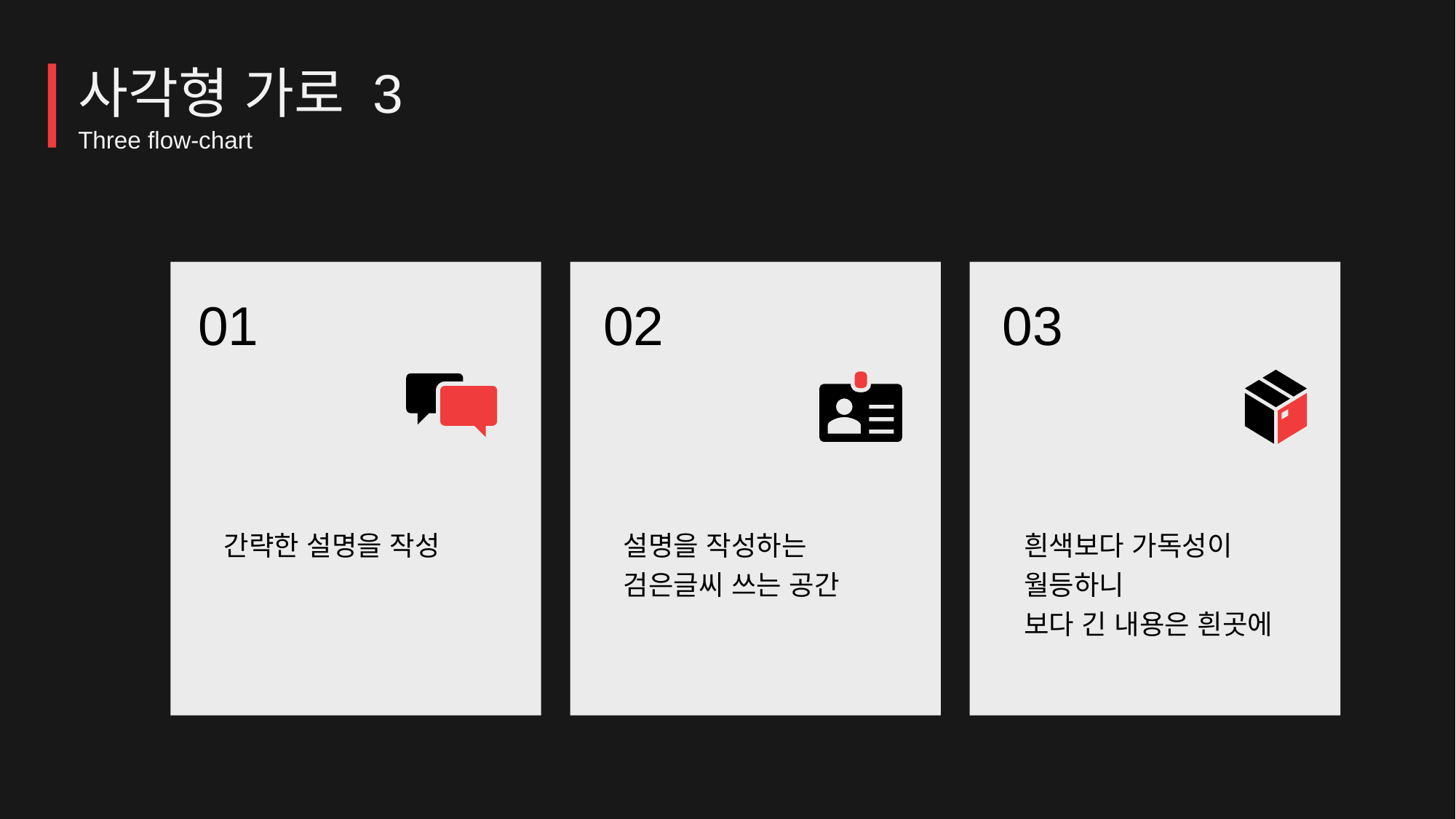

사각형 가로 3
Three flow-chart

01
02
03

간략한 설명을 작성
설명을 작성하는
검은글씨 쓰는 공간
흰색보다 가독성이
월등하니
보다 긴 내용은 흰곳에